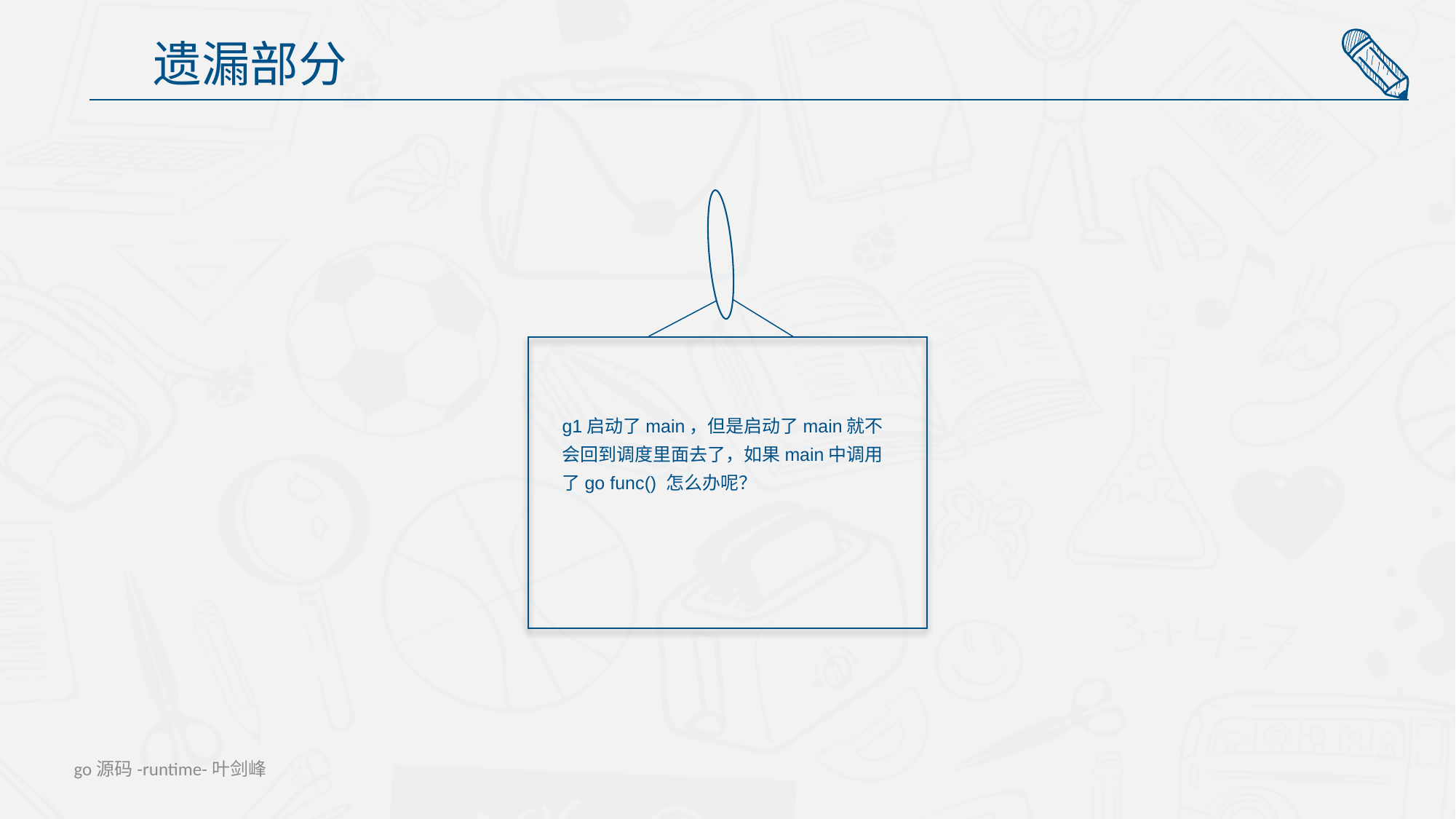

遗漏部分

g1启动了main，但是启动了main就不会回到调度里面去了，如果main中调用了go func() 怎么办呢？
go源码-runtime-叶剑峰